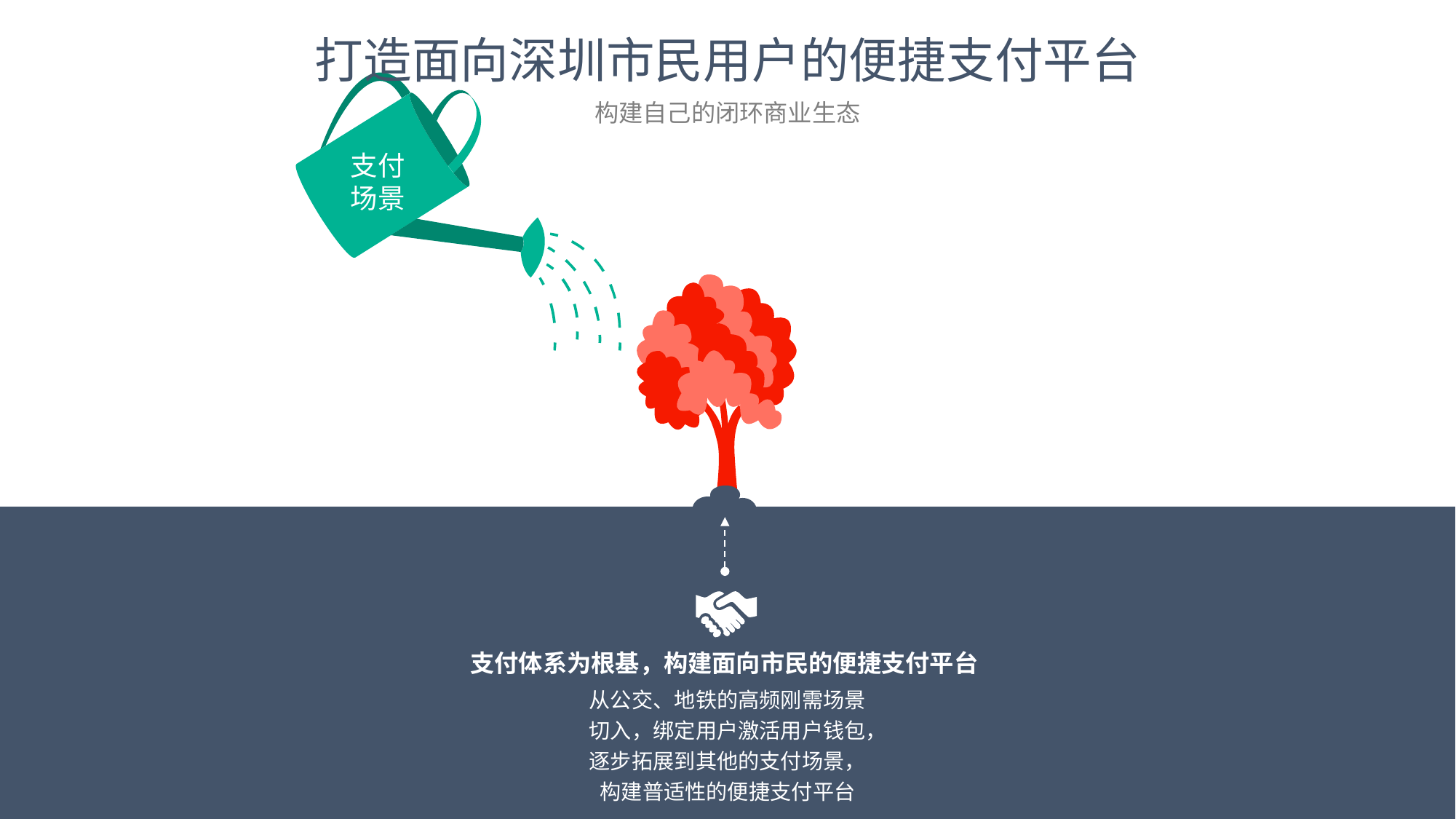

打造面向深圳市民用户的便捷支付平台
构建自己的闭环商业生态
平安技术支持
支付场景

支付体系为根基，构建面向市民的便捷支付平台
从公交、地铁的高频刚需场景切入，绑定用户激活用户钱包，逐步拓展到其他的支付场景，构建普适性的便捷支付平台